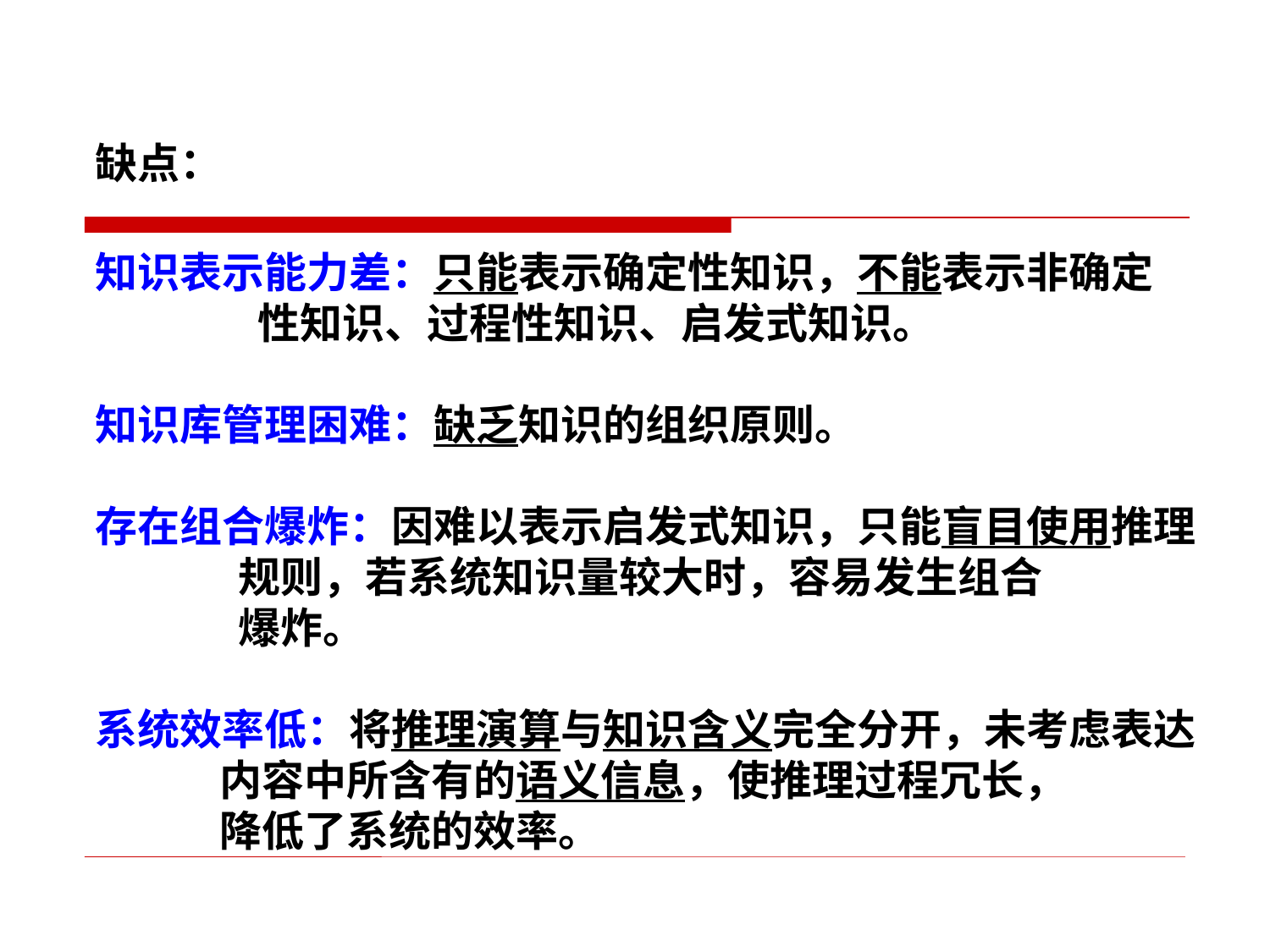

缺点：
知识表示能力差：只能表示确定性知识，不能表示非确定
                性知识、过程性知识、启发式知识。

知识库管理困难：缺乏知识的组织原则。

存在组合爆炸：因难以表示启发式知识，只能盲目使用推理
              规则，若系统知识量较大时，容易发生组合
              爆炸。

系统效率低：将推理演算与知识含义完全分开，未考虑表达
            内容中所含有的语义信息，使推理过程冗长，
            降低了系统的效率。